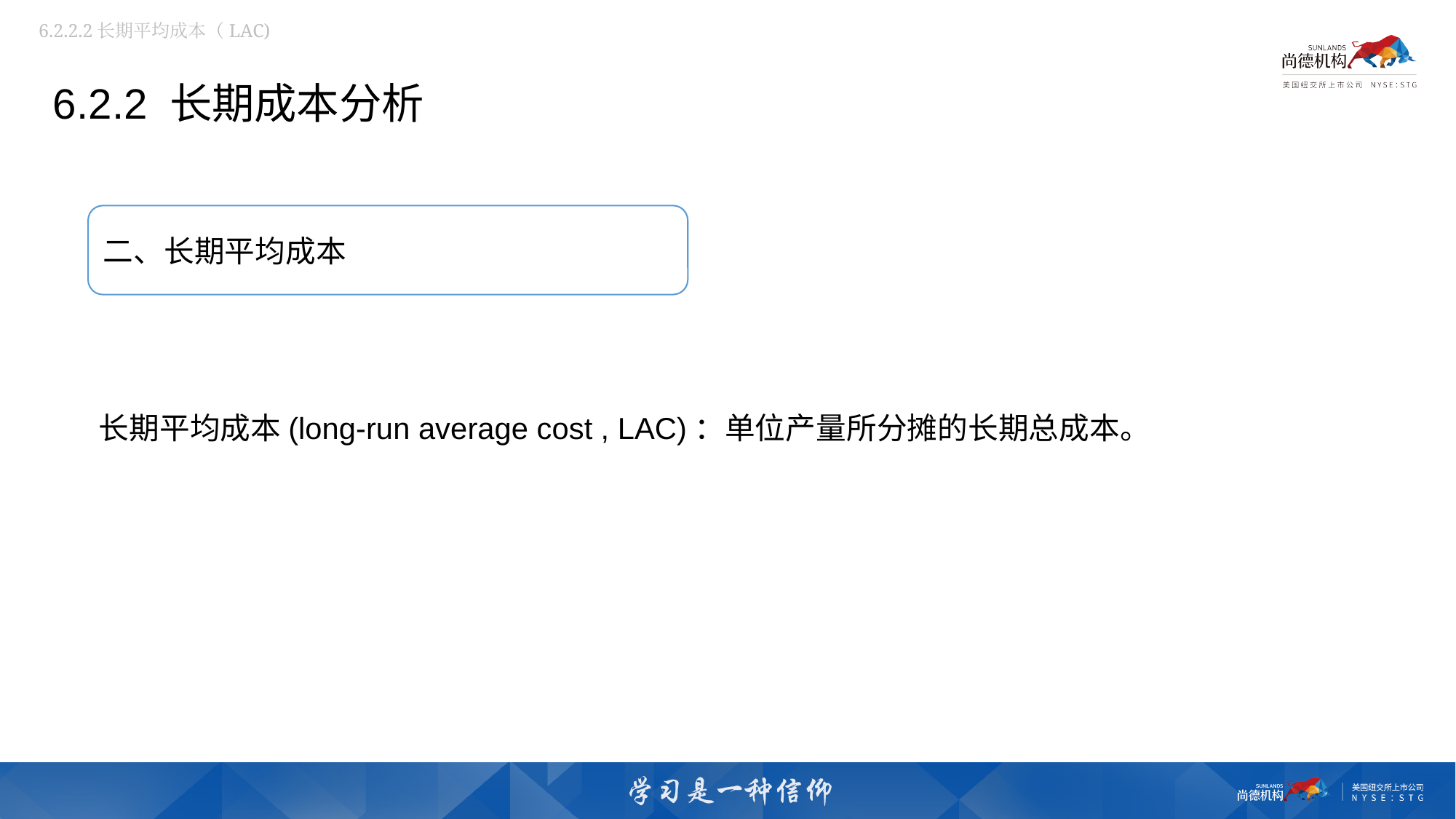

6.2.2.2长期平均成本（LAC)
6.2.2 长期成本分析
二、长期平均成本
长期平均成本(long-run average cost , LAC)：单位产量所分摊的长期总成本。